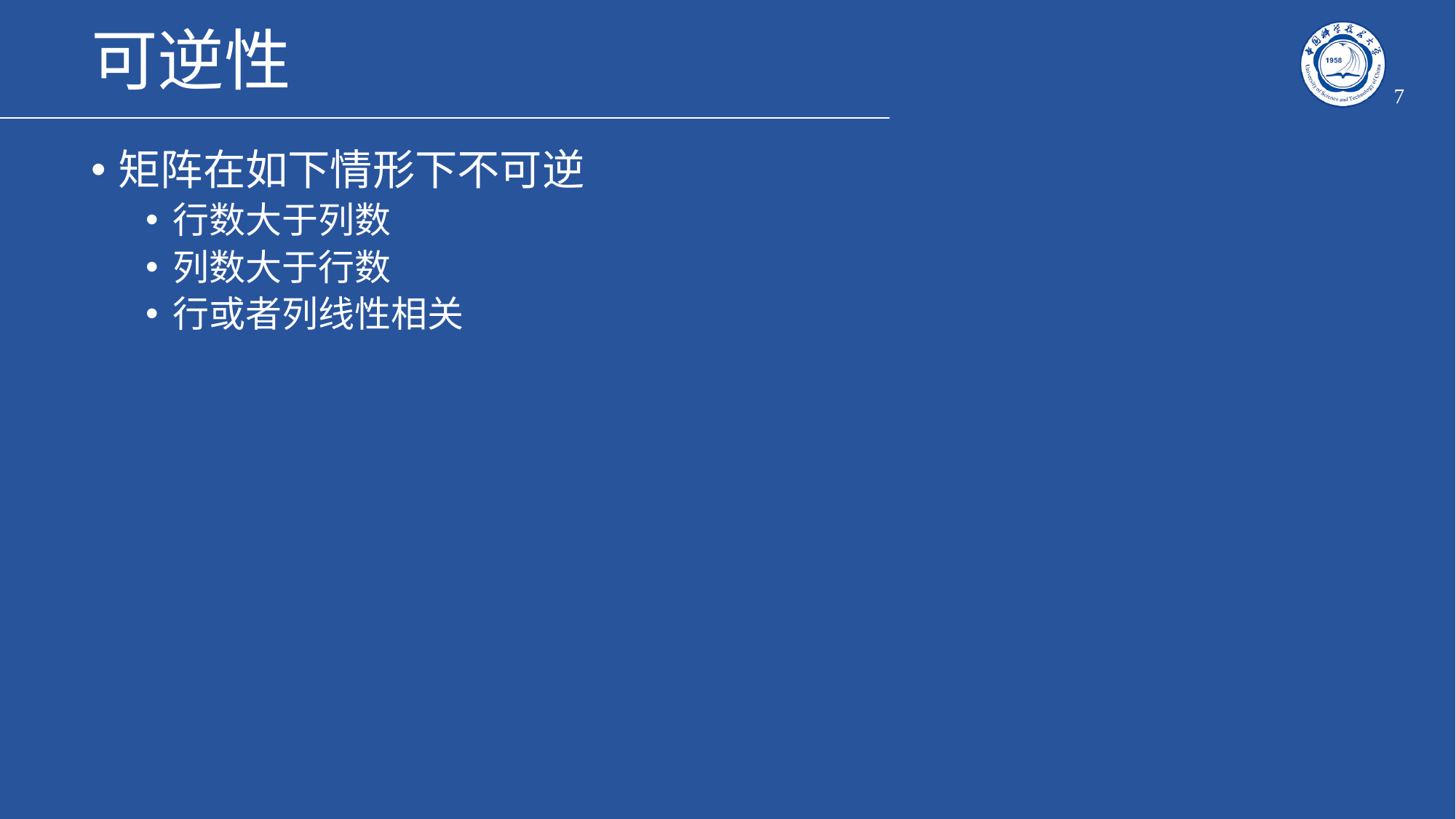

# 可逆性
7
矩阵在如下情形下不可逆
行数大于列数
列数大于行数
行或者列线性相关